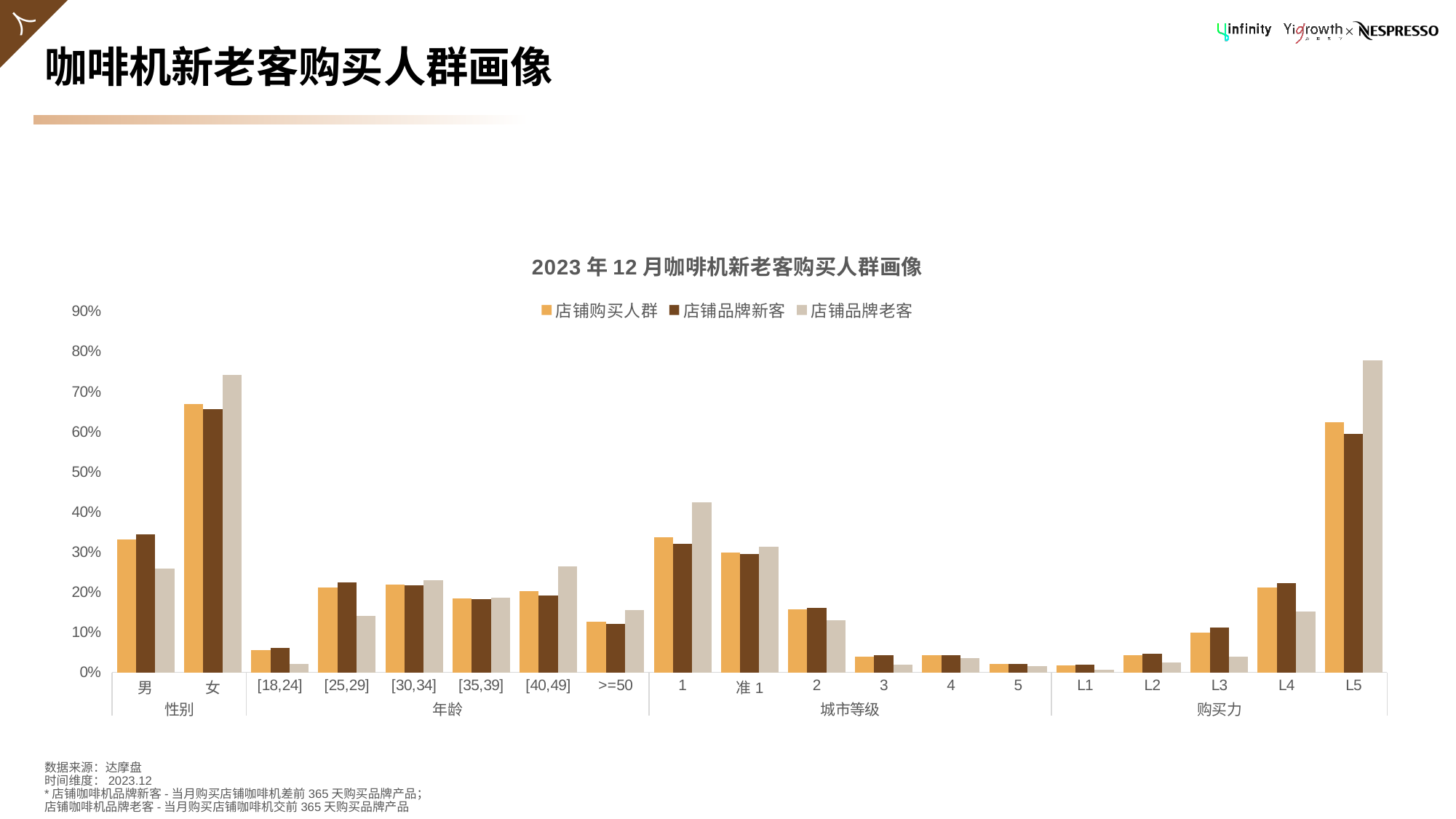

# 咖啡机新老客购买人群画像

### Chart: 2023年12月咖啡机新老客购买人群画像

| Category | 店铺购买人群 | 店铺品牌新客 | 店铺品牌老客 |
|---|---|---|---|
| 男 | 0.3302907369844489 | 0.3434869739478958 | 0.2591792656587473 |
| 女 | 0.6690331304935767 | 0.6557114228456914 | 0.7408207343412527 |
| [18,24] | 0.05476673427991886 | 0.06092184368737475 | 0.02159827213822894 |
| [25,29] | 0.2112914131169709 | 0.2244488977955912 | 0.1403887688984881 |
| [30,34] | 0.2183908045977012 | 0.2164328657314629 | 0.2289416846652268 |
| [35,39] | 0.1835699797160243 | 0.1831663326653307 | 0.1857451403887689 |
| [40,49] | 0.2021636240703178 | 0.1907815631262525 | 0.2634989200863931 |
| >=50 | 0.1260987153482082 | 0.1206412825651303 | 0.1555075593952484 |
| 1 | 0.3363759296822177 | 0.3202404809619239 | 0.4233261339092872 |
| 准1 | 0.2978363759296822 | 0.2949899799599198 | 0.3131749460043197 |
| 2 | 0.1565246788370521 | 0.1615230460921844 | 0.1295896328293737 |
| 3 | 0.03955375253549696 | 0.04328657314629258 | 0.01943844492440605 |
| 4 | 0.04192021636240703 | 0.04328657314629258 | 0.03455723542116631 |
| 5 | 0.02062204192021636 | 0.02164328657314629 | 0.01511879049676026 |
| L1 | 0.01690331304935767 | 0.0188376753507014 | 0.006479481641468682 |
| L2 | 0.04327248140635565 | 0.0468937875751503 | 0.02375809935205184 |
| L3 | 0.09972954699121028 | 0.1110220440881764 | 0.03887688984881209 |
| L4 | 0.2112914131169709 | 0.2224448897795591 | 0.1511879049676026 |
| L5 | 0.6237322515212982 | 0.5951903807615231 | 0.7775377969762419 |
数据来源：达摩盘
时间维度：2023.12
*店铺咖啡机品牌新客-当月购买店铺咖啡机差前365天购买品牌产品；
店铺咖啡机品牌老客-当月购买店铺咖啡机交前365天购买品牌产品